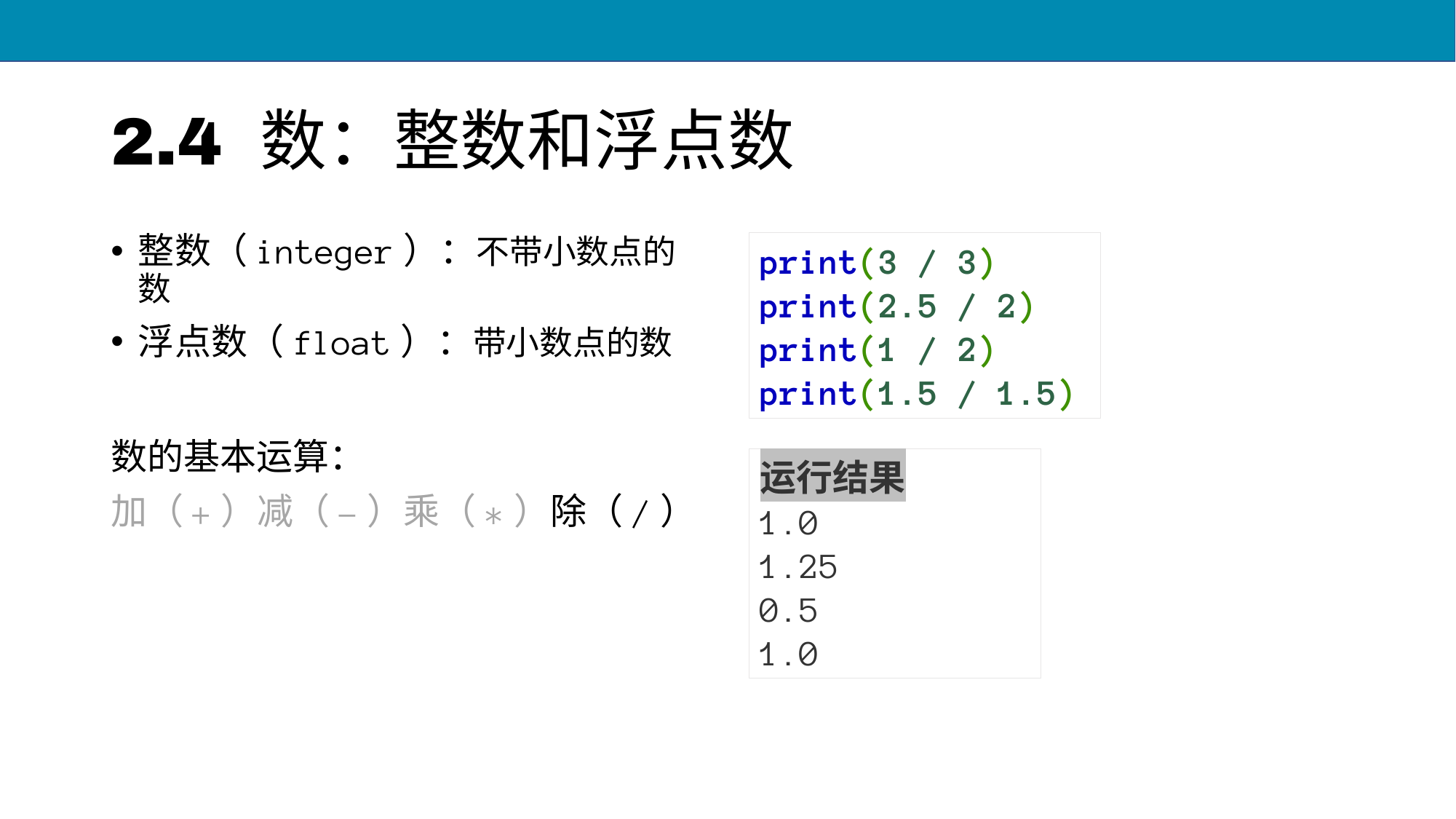

# 2.4 数：整数和浮点数
整数（integer）：不带小数点的数
浮点数（float）：带小数点的数

数的基本运算：
加（+）减（-）乘（*）除（/）
print(3 / 3)
print(2.5 / 2)
print(1 / 2)
print(1.5 / 1.5)
运行结果
1.0
1.25
0.5
1.0